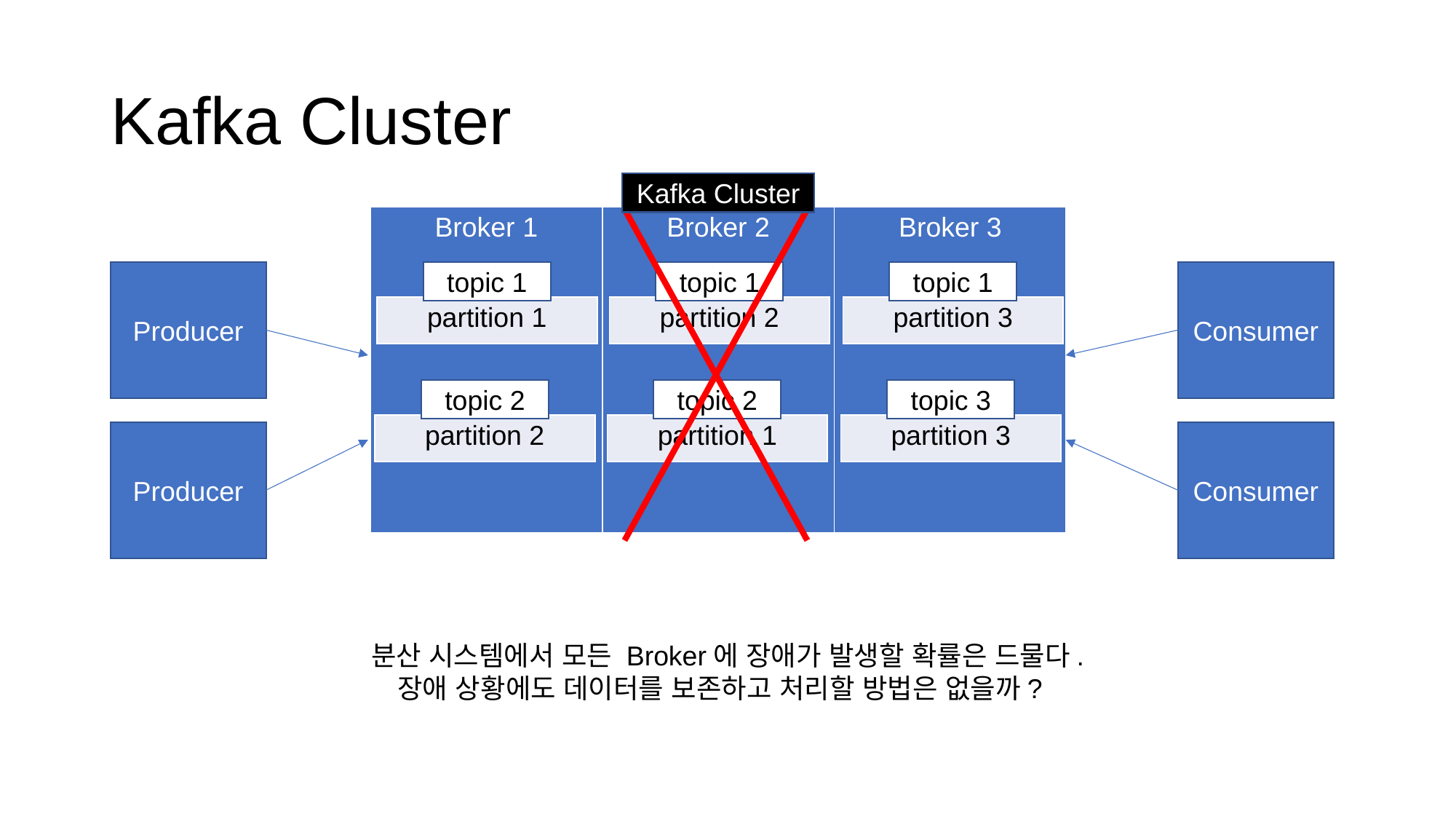

# Kafka Cluster
Kafka Cluster
| Broker 1 | Broker 2 | Broker 3 |
| --- | --- | --- |
Producer
Consumer
topic 1
topic 1
topic 1
| partition 1 |
| --- |
| partition 2 |
| --- |
| partition 3 |
| --- |
topic 2
topic 2
topic 3
| partition 2 |
| --- |
| partition 1 |
| --- |
| partition 3 |
| --- |
Producer
Consumer
분산 시스템에서 모든 Broker에 장애가 발생할 확률은 드물다.
장애 상황에도 데이터를 보존하고 처리할 방법은 없을까?